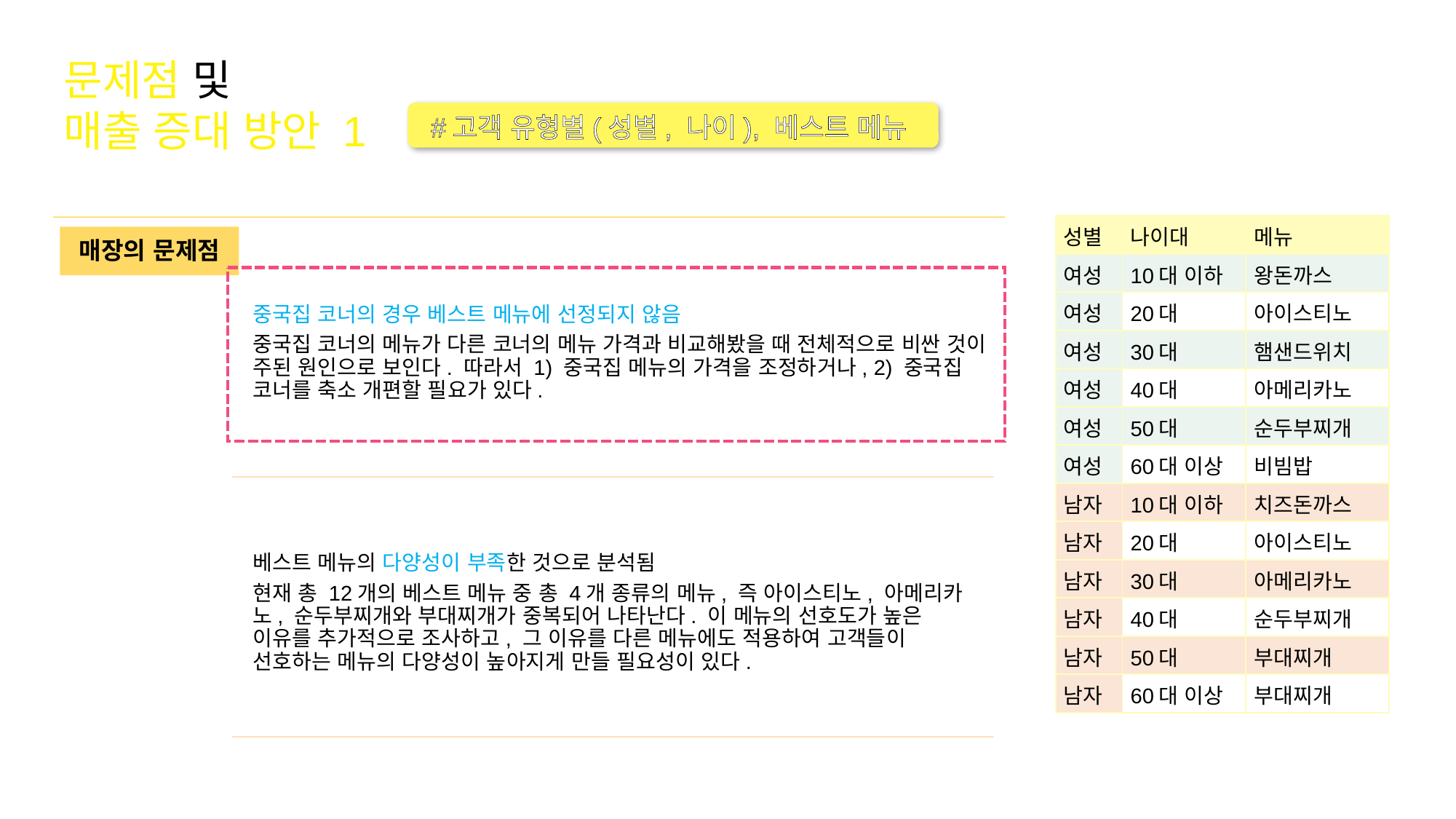

문제점 및
매출 증대 방안 1

#고객 유형별(성별, 나이), 베스트 메뉴
| 성별 | 나이대 | 메뉴 |
| --- | --- | --- |
| 여성 | 10대 이하 | 왕돈까스 |
| 여성 | 20대 | 아이스티노 |
| 여성 | 30대 | 햄샌드위치 |
| 여성 | 40대 | 아메리카노 |
| 여성 | 50대 | 순두부찌개 |
| 여성 | 60대 이상 | 비빔밥 |
| 남자 | 10대 이하 | 치즈돈까스 |
| 남자 | 20대 | 아이스티노 |
| 남자 | 30대 | 아메리카노 |
| 남자 | 40대 | 순두부찌개 |
| 남자 | 50대 | 부대찌개 |
| 남자 | 60대 이상 | 부대찌개 |
매장의 문제점
중국집 코너의 경우 베스트 메뉴에 선정되지 않음
중국집 코너의 메뉴가 다른 코너의 메뉴 가격과 비교해봤을 때 전체적으로 비싼 것이 주된 원인으로 보인다. 따라서 1) 중국집 메뉴의 가격을 조정하거나, 2) 중국집 코너를 축소 개편할 필요가 있다.
베스트 메뉴의 다양성이 부족한 것으로 분석됨
현재 총 12개의 베스트 메뉴 중 총 4개 종류의 메뉴, 즉 아이스티노, 아메리카노, 순두부찌개와 부대찌개가 중복되어 나타난다. 이 메뉴의 선호도가 높은 이유를 추가적으로 조사하고, 그 이유를 다른 메뉴에도 적용하여 고객들이 선호하는 메뉴의 다양성이 높아지게 만들 필요성이 있다.